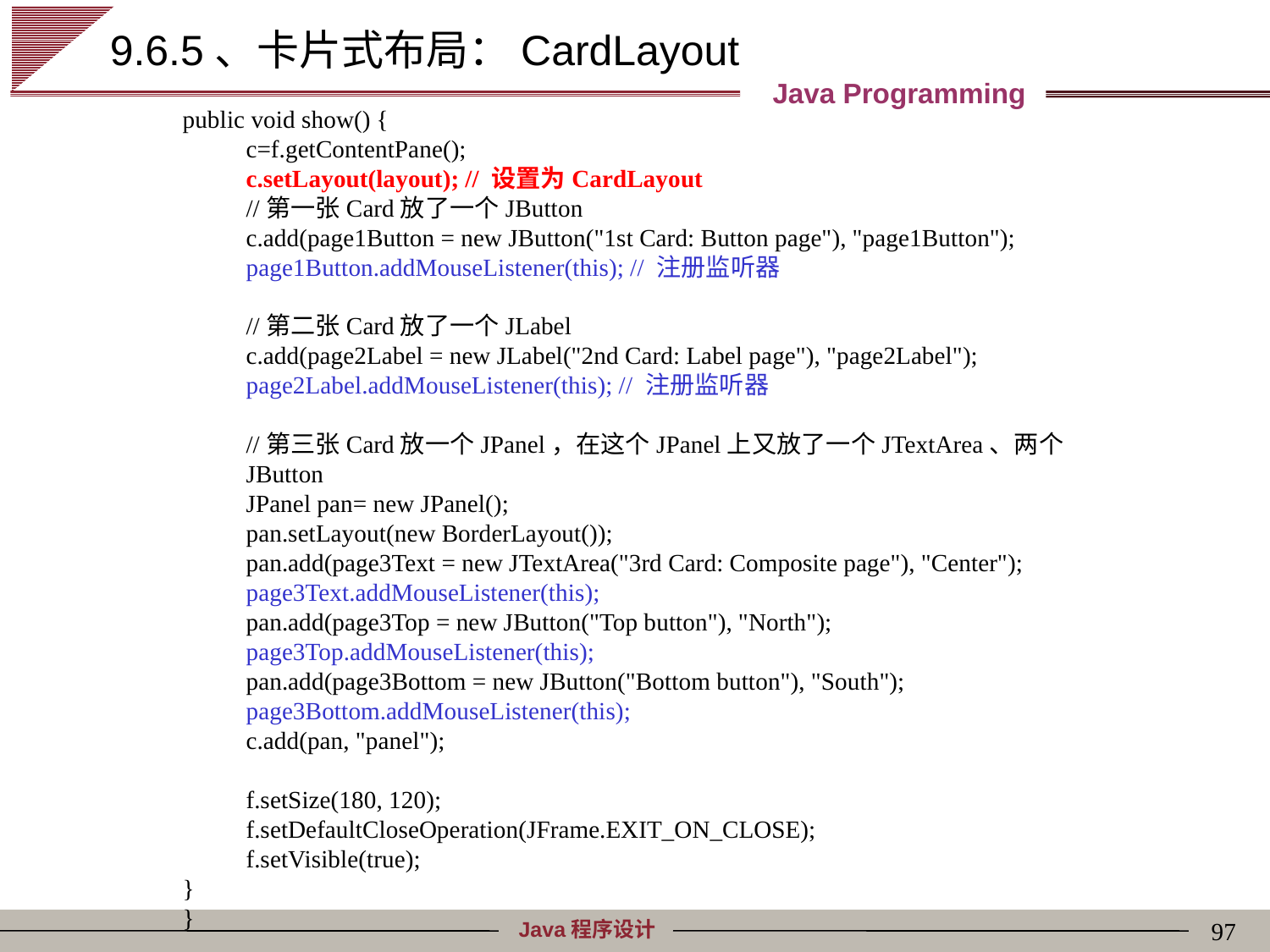

# 9.6.5、卡片式布局：CardLayout
public void show() {
c=f.getContentPane();
c.setLayout(layout); // 设置为CardLayout
//第一张Card放了一个JButton
c.add(page1Button = new JButton("1st Card: Button page"), "page1Button");
page1Button.addMouseListener(this); // 注册监听器

//第二张Card放了一个JLabel
c.add(page2Label = new JLabel("2nd Card: Label page"), "page2Label");
page2Label.addMouseListener(this); // 注册监听器

//第三张Card放一个JPanel，在这个JPanel上又放了一个JTextArea、两个JButton
JPanel pan= new JPanel();
pan.setLayout(new BorderLayout());
pan.add(page3Text = new JTextArea("3rd Card: Composite page"), "Center");
page3Text.addMouseListener(this);
pan.add(page3Top = new JButton("Top button"), "North");
page3Top.addMouseListener(this);
pan.add(page3Bottom = new JButton("Bottom button"), "South");
page3Bottom.addMouseListener(this);
c.add(pan, "panel");

f.setSize(180, 120);
f.setDefaultCloseOperation(JFrame.EXIT_ON_CLOSE);
f.setVisible(true);
}
}